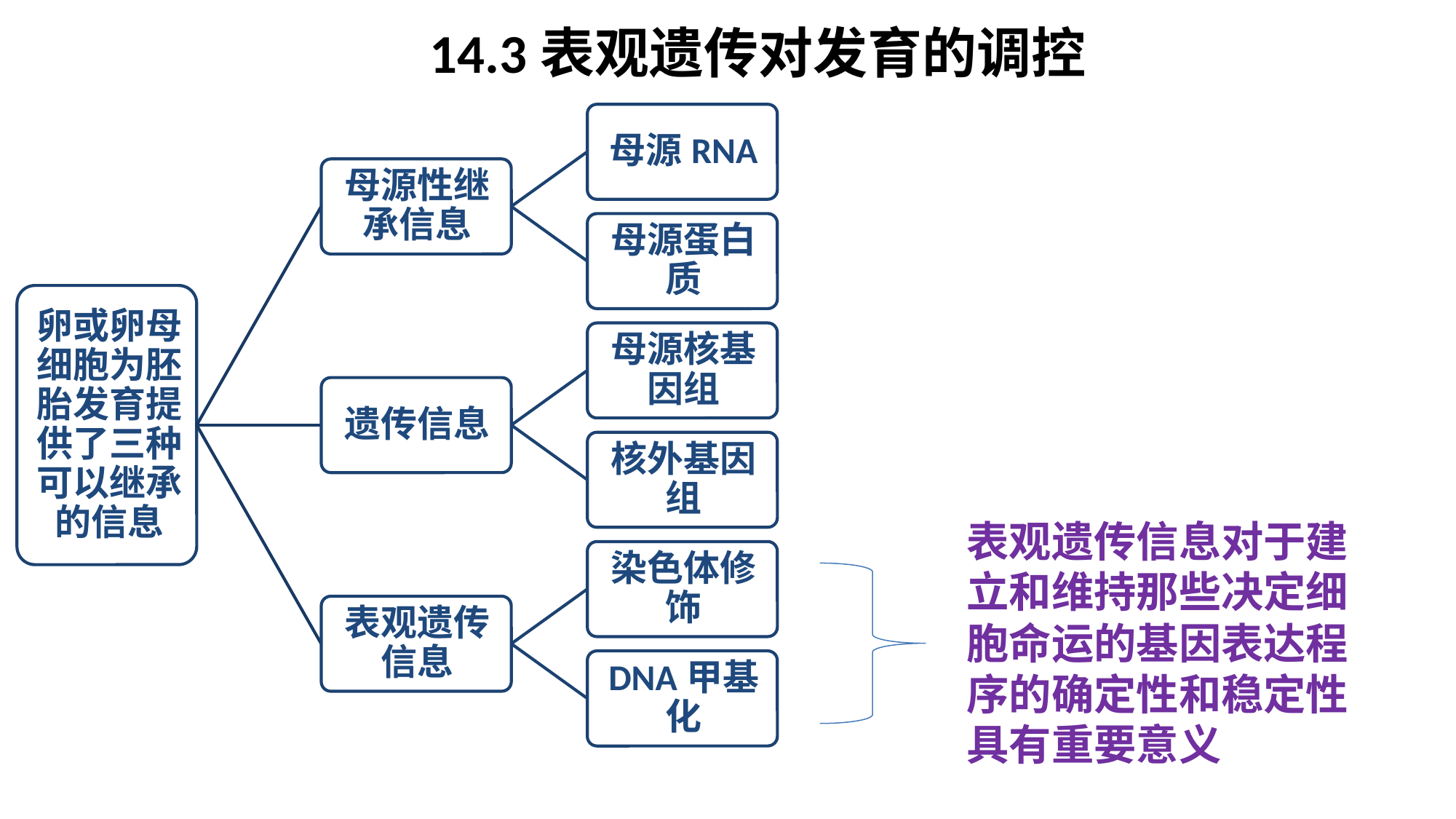

# 14.3表观遗传对发育的调控
卵或卵母细胞为胚胎发育提供了三种可以继承的信息

母源性继承信息

母源RNA

母源蛋白质

遗传信息

母源核基因组

核外基因组

表观遗传信息

染色体修饰

DNA甲基化
表观遗传信息对于建立和维持那些决定细胞命运的基因表达程序的确定性和稳定性具有重要意义